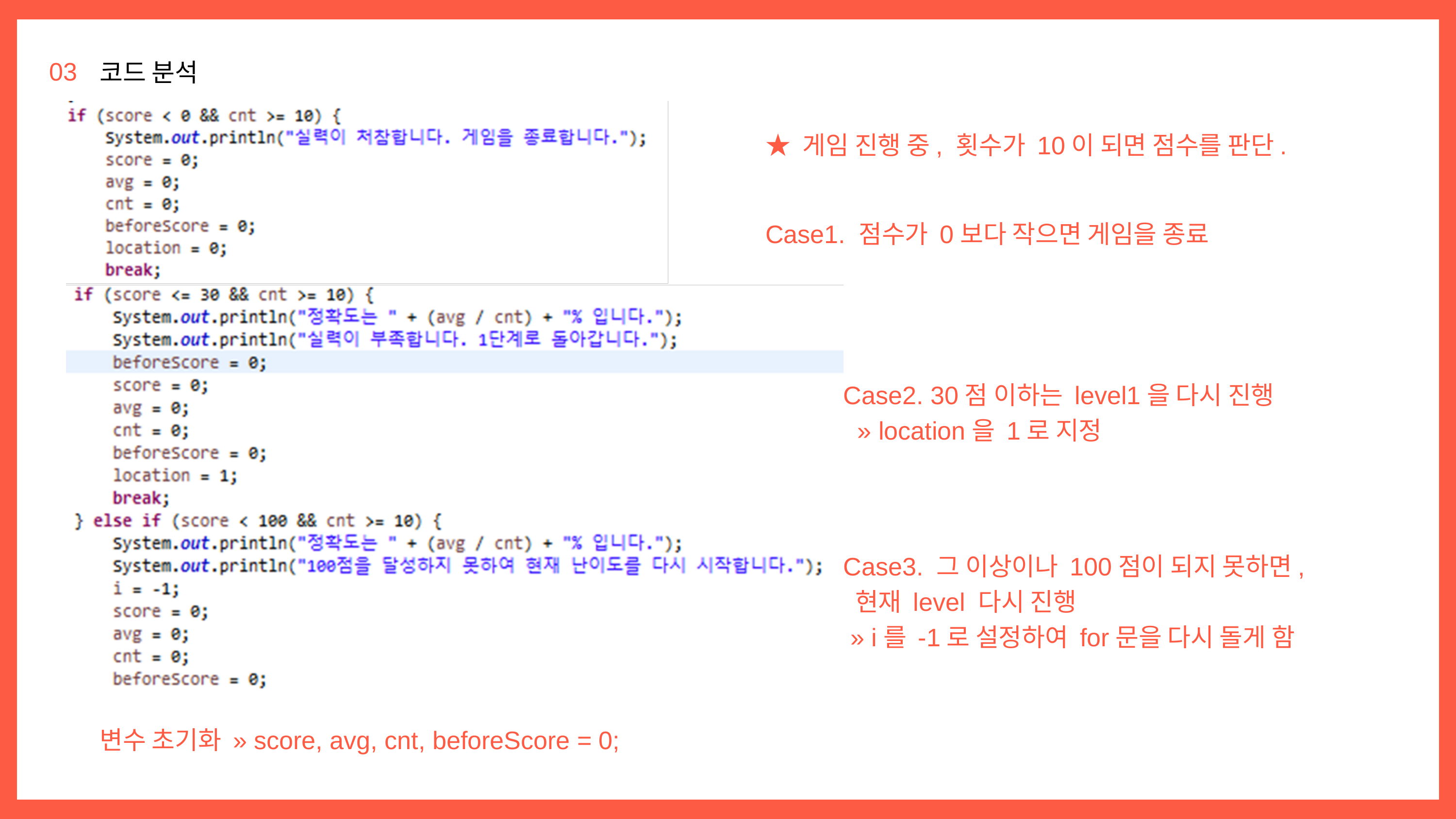

03
코드 분석

★ 게임 진행 중, 횟수가 10이 되면 점수를 판단.
Case1. 점수가 0보다 작으면 게임을 종료
Case2. 30점 이하는 level1을 다시 진행
  » location을 1로 지정
Case3. 그 이상이나 100점이 되지 못하면,
 현재 level 다시 진행
 » i를 -1로 설정하여 for문을 다시 돌게 함
변수 초기화 » score, avg, cnt, beforeScore = 0;